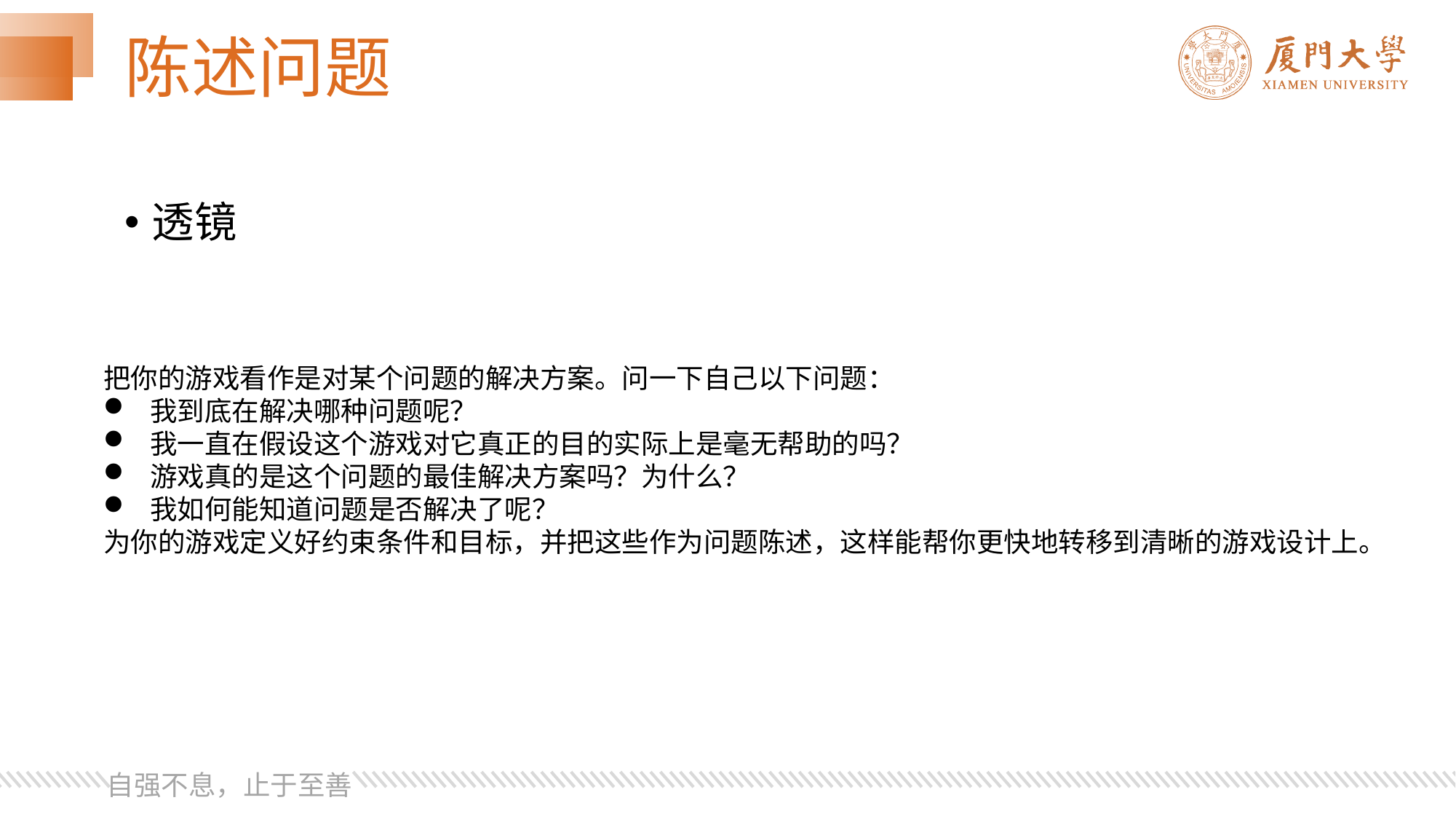

# 陈述问题
透镜

把你的游戏看作是对某个问题的解决方案。问一下自己以下问题：
 我到底在解决哪种问题呢？
 我一直在假设这个游戏对它真正的目的实际上是毫无帮助的吗？
 游戏真的是这个问题的最佳解决方案吗？为什么？
 我如何能知道问题是否解决了呢？
为你的游戏定义好约束条件和目标，并把这些作为问题陈述，这样能帮你更快地转移到清晰的游戏设计上。